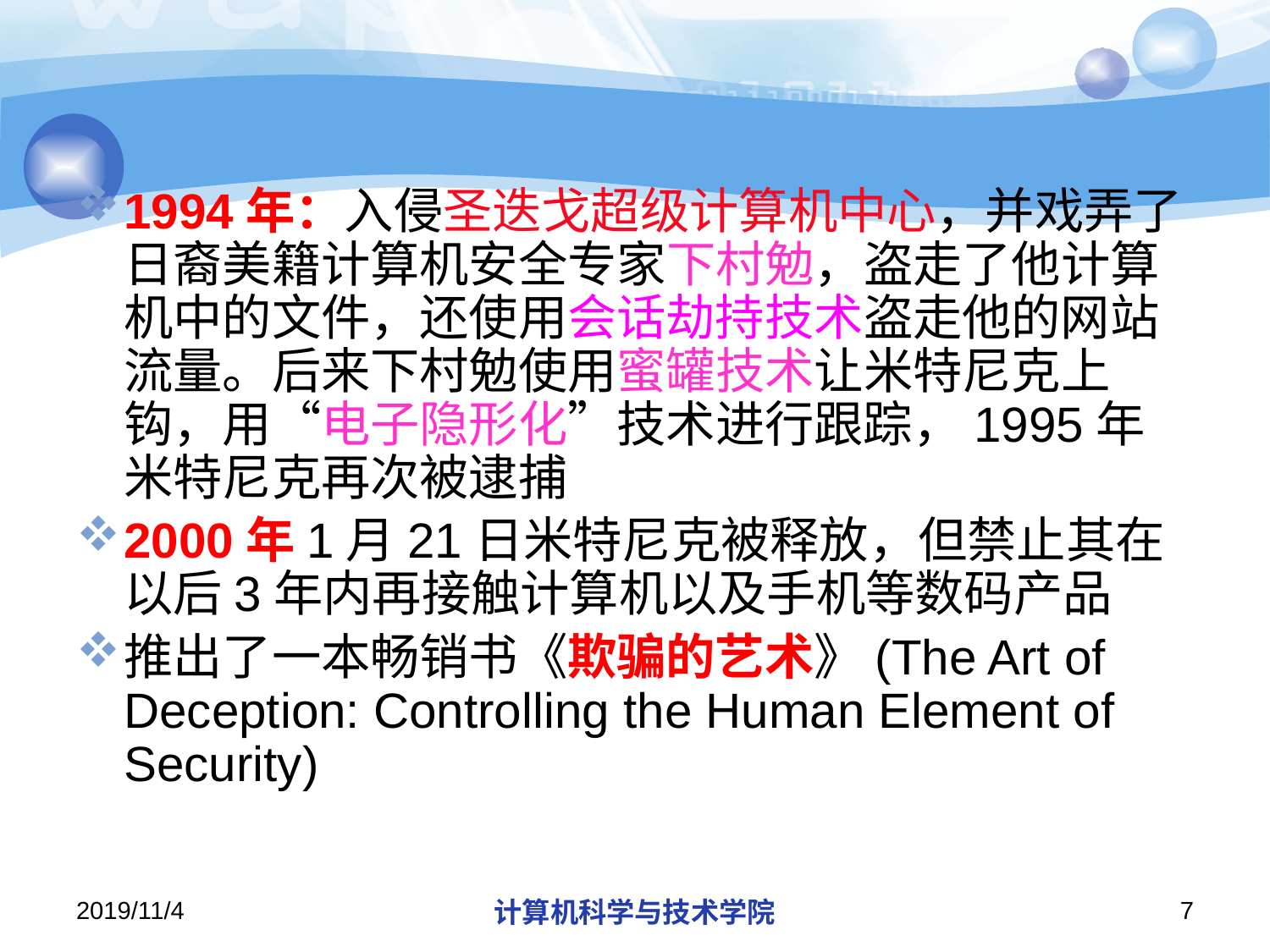

#
1994年：入侵圣迭戈超级计算机中心，并戏弄了日裔美籍计算机安全专家下村勉，盗走了他计算机中的文件，还使用会话劫持技术盗走他的网站流量。后来下村勉使用蜜罐技术让米特尼克上钩，用“电子隐形化”技术进行跟踪，1995年米特尼克再次被逮捕
2000年1月21日米特尼克被释放，但禁止其在以后3年内再接触计算机以及手机等数码产品
推出了一本畅销书《欺骗的艺术》(The Art of Deception: Controlling the Human Element of Security)
2019/11/4
计算机科学与技术学院
7